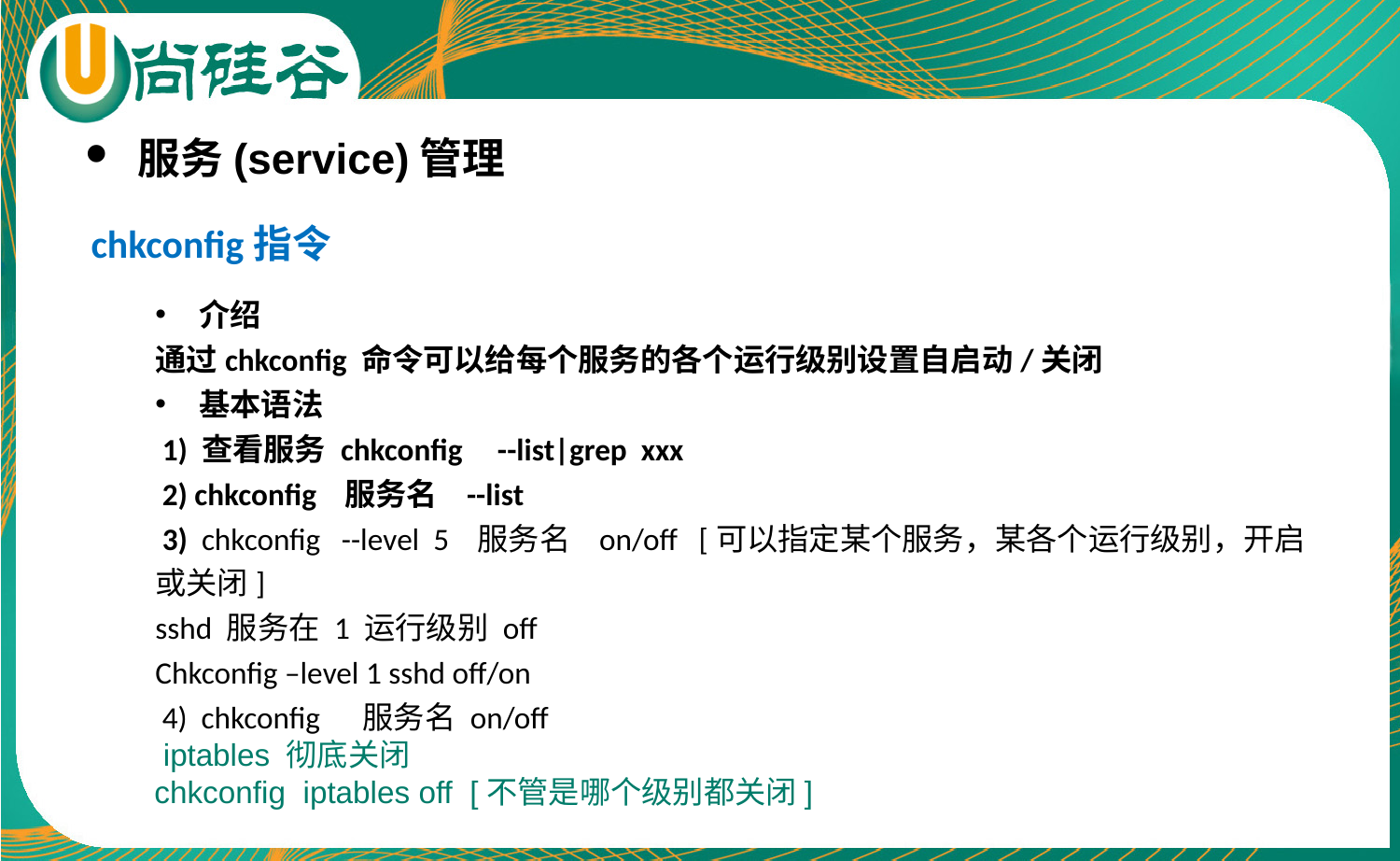

服务(service)管理
chkconfig指令

介绍
通过chkconfig 命令可以给每个服务的各个运行级别设置自启动/关闭
基本语法
 1) 查看服务 chkconfig     --list|grep  xxx
 2) chkconfig   服务名   --list
 3)  chkconfig   --level  5   服务名   on/off   [可以指定某个服务，某各个运行级别，开启或关闭]
sshd 服务在 1 运行级别 off
Chkconfig –level 1 sshd off/on
 4)  chkconfig     服务名 on/off
         iptables 彻底关闭
        chkconfig  iptables off  [不管是哪个级别都关闭]